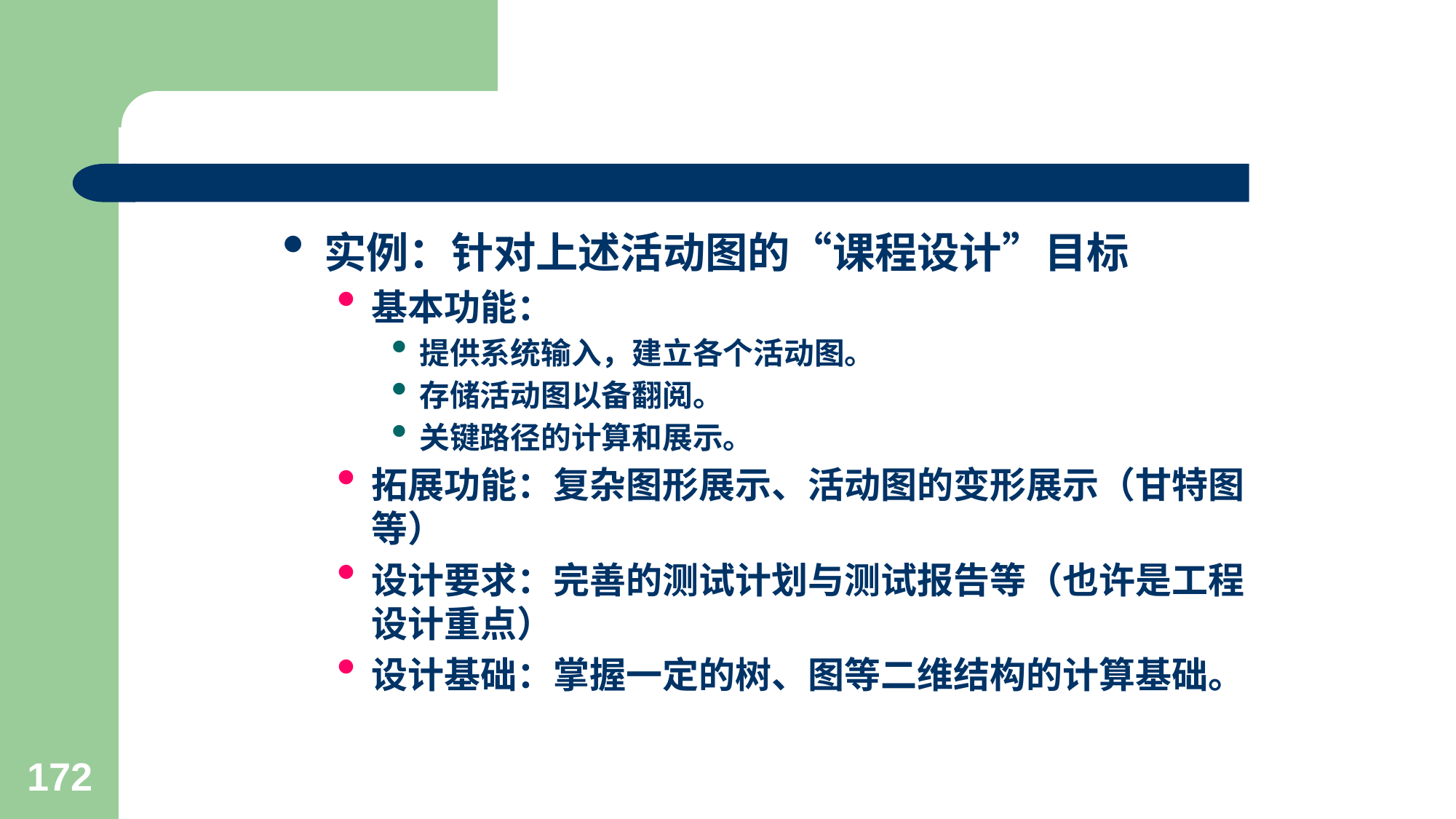

#
实例：针对上述活动图的“课程设计”目标
基本功能：
提供系统输入，建立各个活动图。
存储活动图以备翻阅。
关键路径的计算和展示。
拓展功能：复杂图形展示、活动图的变形展示（甘特图等）
设计要求：完善的测试计划与测试报告等（也许是工程设计重点）
设计基础：掌握一定的树、图等二维结构的计算基础。

172